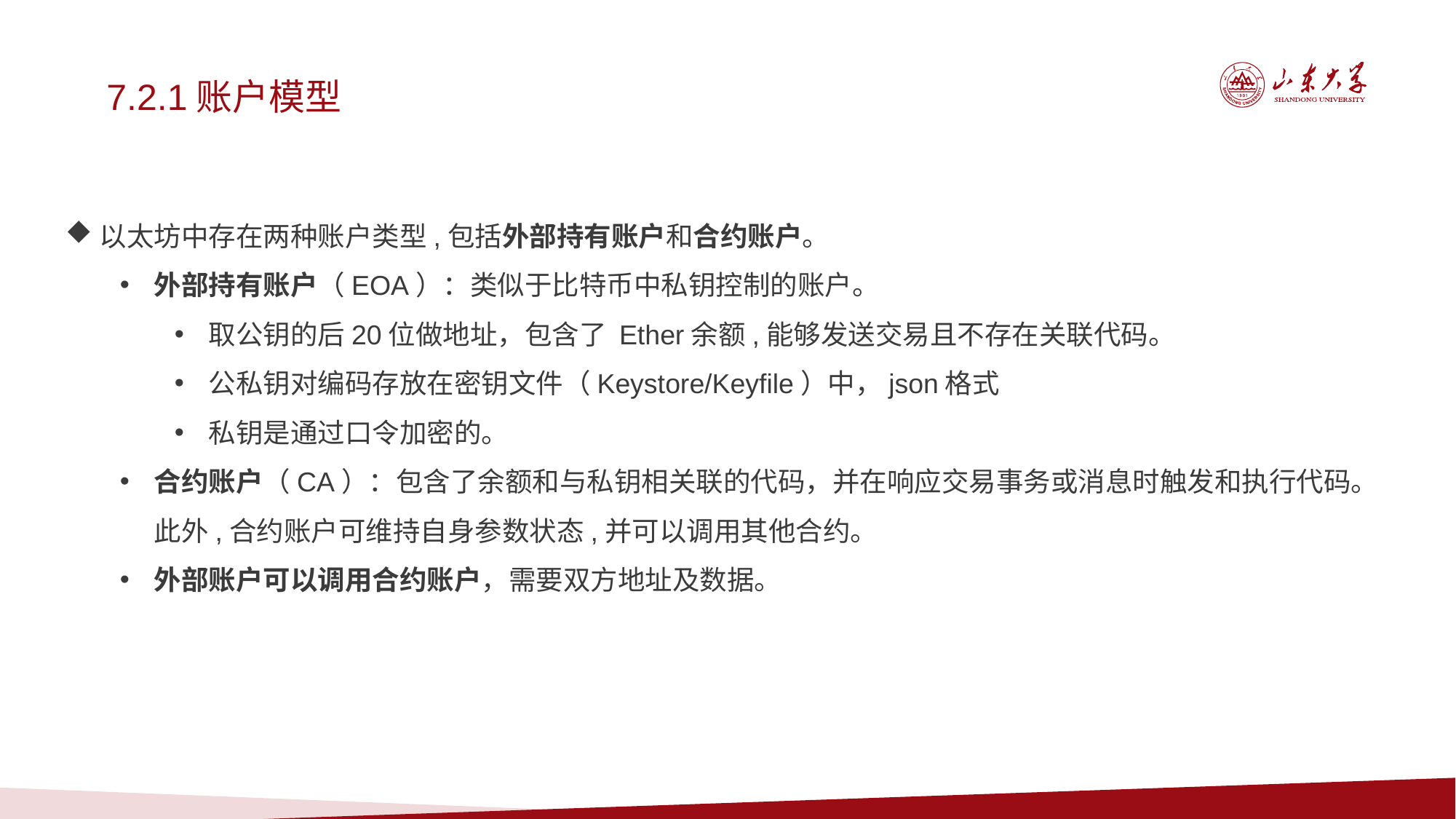

7.2.1账户模型
以太坊中存在两种账户类型,包括外部持有账户和合约账户。
外部持有账户（EOA）：类似于比特币中私钥控制的账户。
取公钥的后20位做地址，包含了 Ether余额,能够发送交易且不存在关联代码。
公私钥对编码存放在密钥文件（Keystore/Keyfile）中，json格式
私钥是通过口令加密的。
合约账户（CA）：包含了余额和与私钥相关联的代码，并在响应交易事务或消息时触发和执行代码。此外,合约账户可维持自身参数状态,并可以调用其他合约。
外部账户可以调用合约账户，需要双方地址及数据。